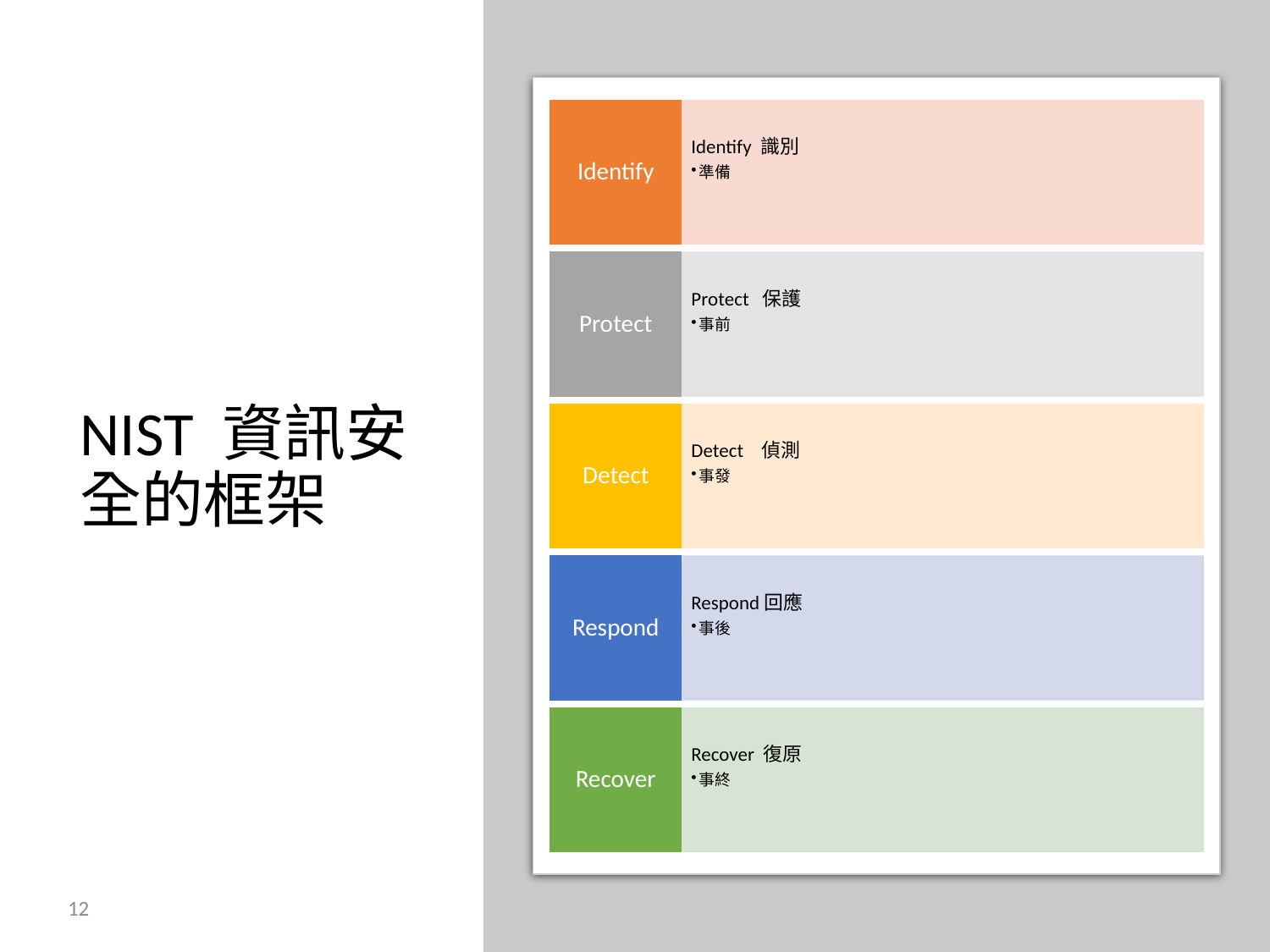

# NIST 資訊安全的框架
Identify 識別
準備
Identify
Protect  保護
事前
Protect
Detect   偵測
事發
Detect
Respond回應
事後
Respond
Recover 復原
事終
Recover
12